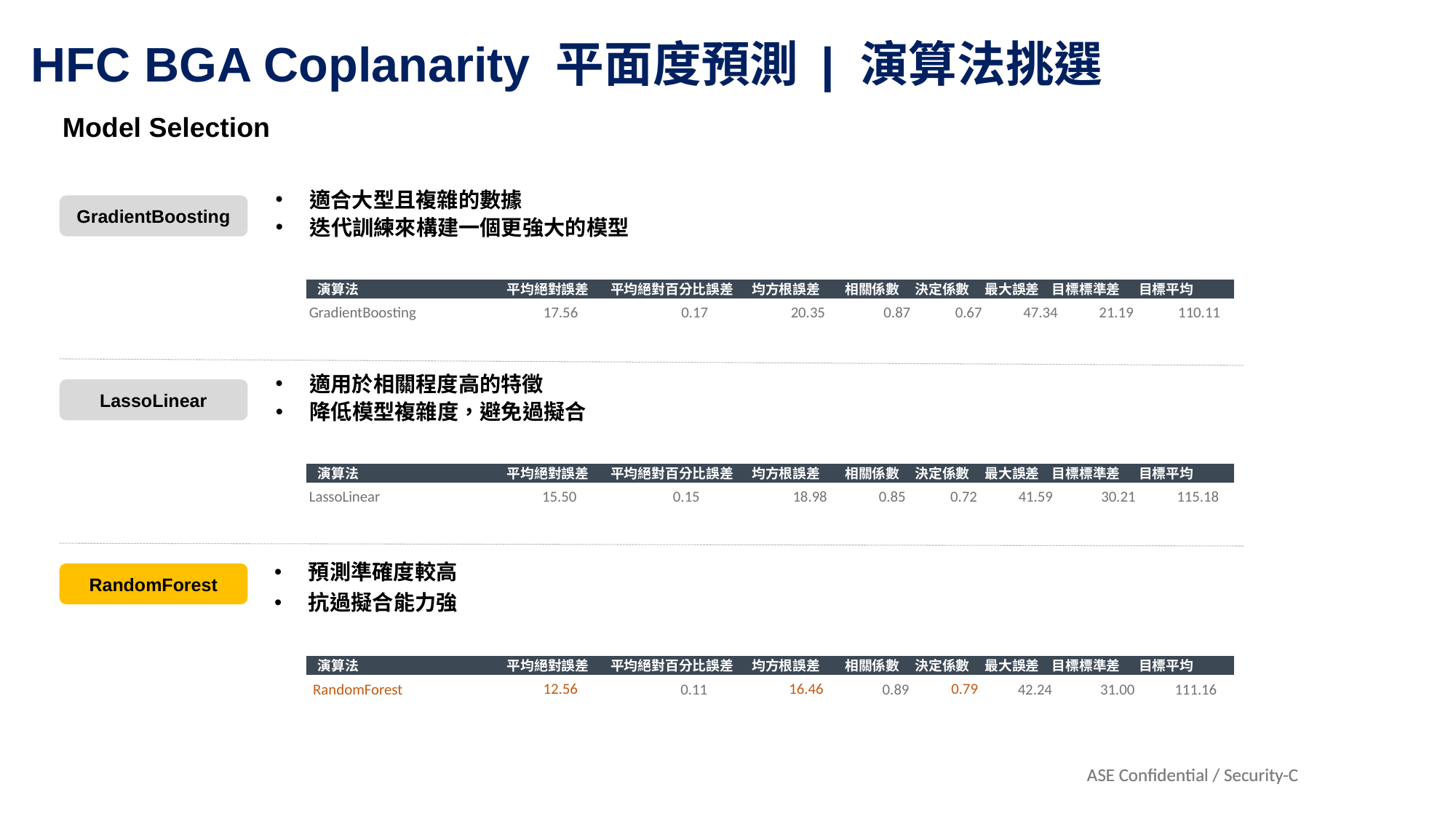

HFC BGA Coplanarity 平面度預測 | 演算法挑選
Model Selection
適合大型且複雜的數據
GradientBoosting
迭代訓練來構建一個更強大的模型
演算法                                                平均絕對誤差       平均絕對百分比誤差      均方根誤差        相關係數     決定係數     最大誤差    目標標準差      目標平均
GradientBoosting                                     17.56                              0.17                        20.35                 0.87             0.67            47.34            21.19             110.11
適用於相關程度高的特徵
LassoLinear
降低模型複雜度，避免過擬合
演算法                                                平均絕對誤差       平均絕對百分比誤差      均方根誤差        相關係數     決定係數     最大誤差    目標標準差      目標平均
LassoLinear                                               15.50                            0.15                           18.98               0.85             0.72            41.59              30.21            115.18
預測準確度較高
RandomForest
抗過擬合能力強
演算法                                                平均絕對誤差       平均絕對百分比誤差      均方根誤差        相關係數     決定係數     最大誤差    目標標準差      目標平均
12.56
16.46
0.79
0.11
0.89
42.24
31.00
111.16
RandomForest